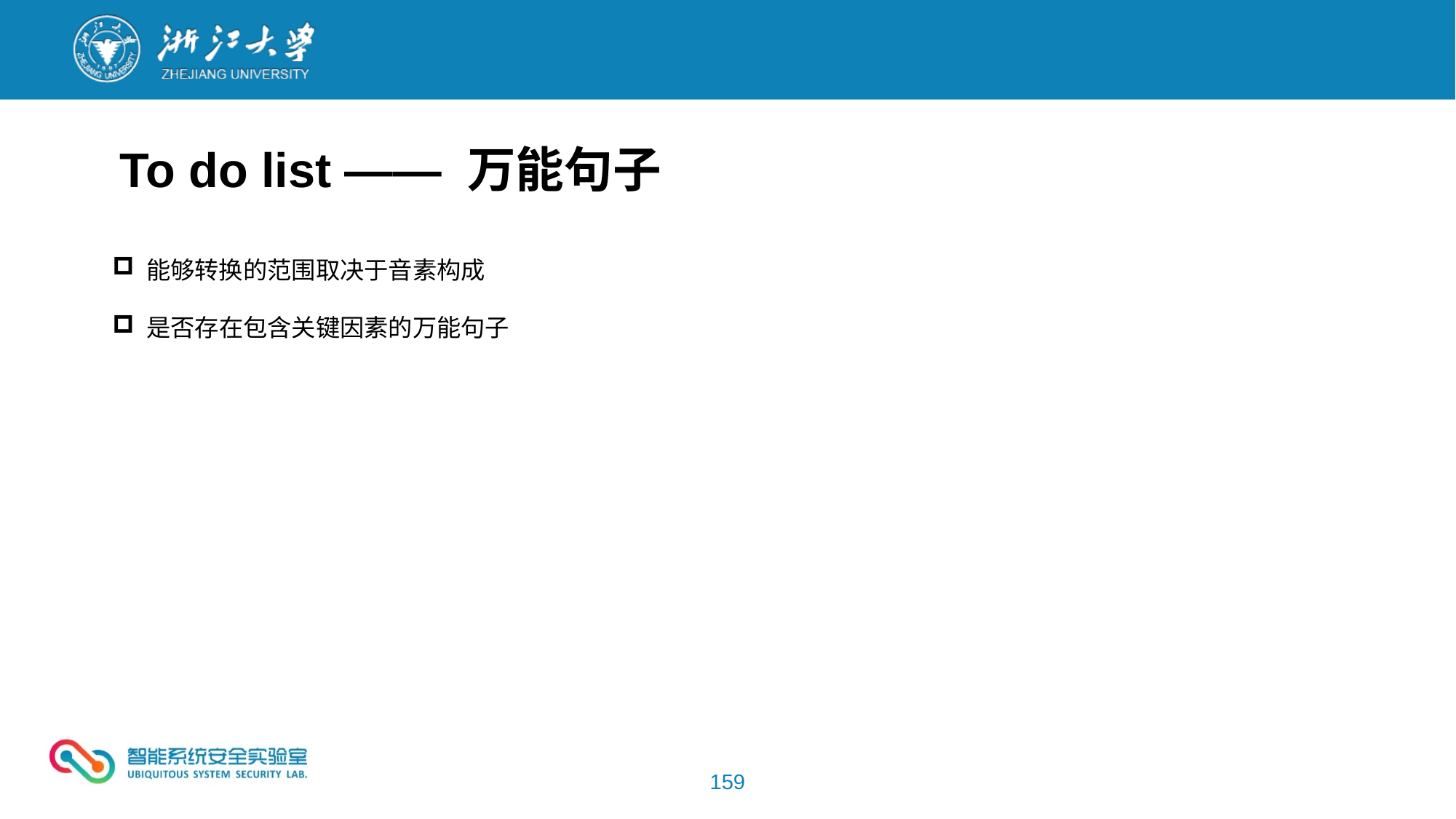

To do list —— 万能句子
能够转换的范围取决于音素构成
是否存在包含关键因素的万能句子